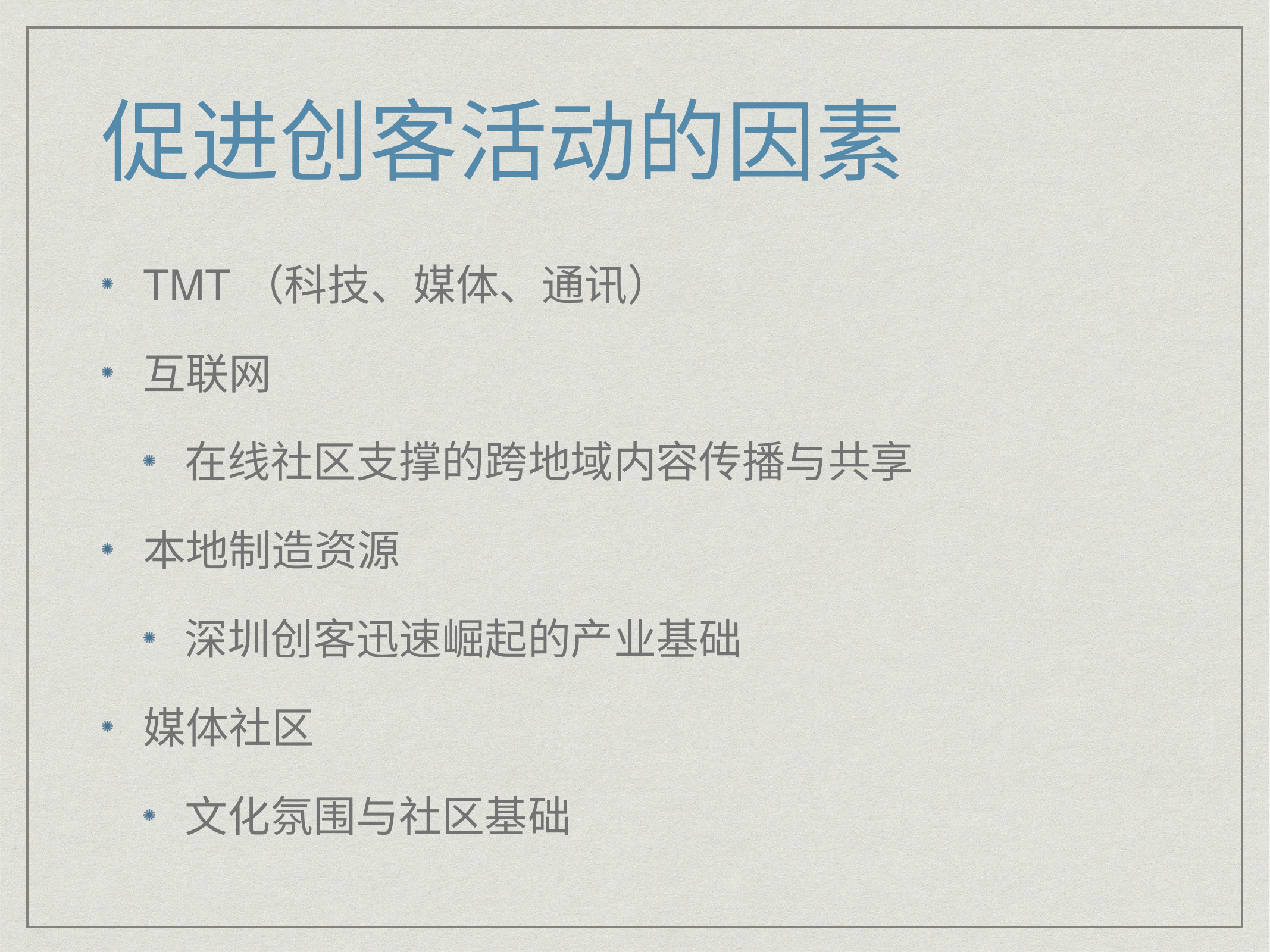

# 促进创客活动的因素
TMT（科技、媒体、通讯）
互联网
在线社区支撑的跨地域内容传播与共享
本地制造资源
深圳创客迅速崛起的产业基础
媒体社区
文化氛围与社区基础